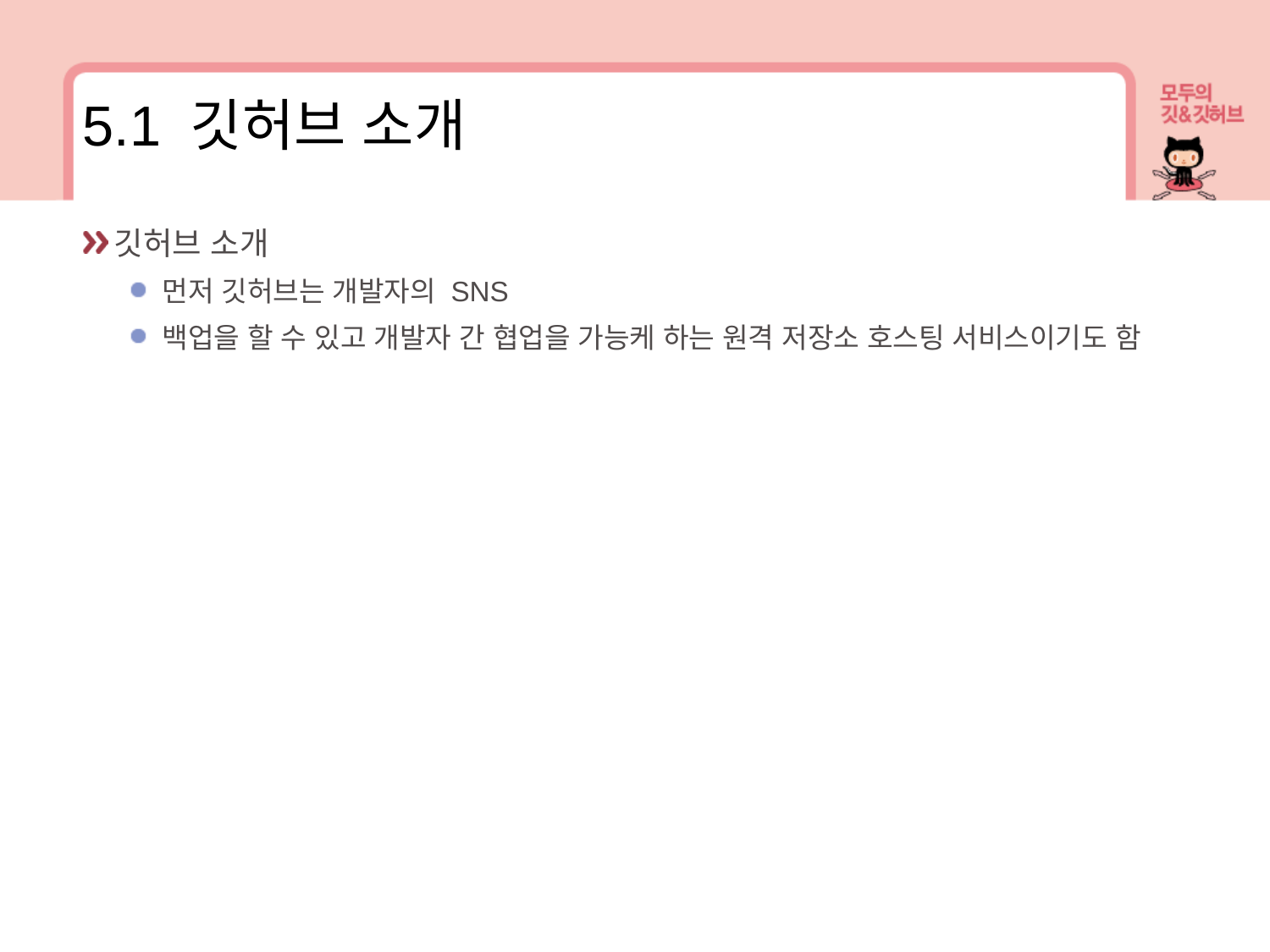

5.1 깃허브 소개
깃허브 소개
먼저 깃허브는 개발자의 SNS
백업을 할 수 있고 개발자 간 협업을 가능케 하는 원격 저장소 호스팅 서비스이기도 함